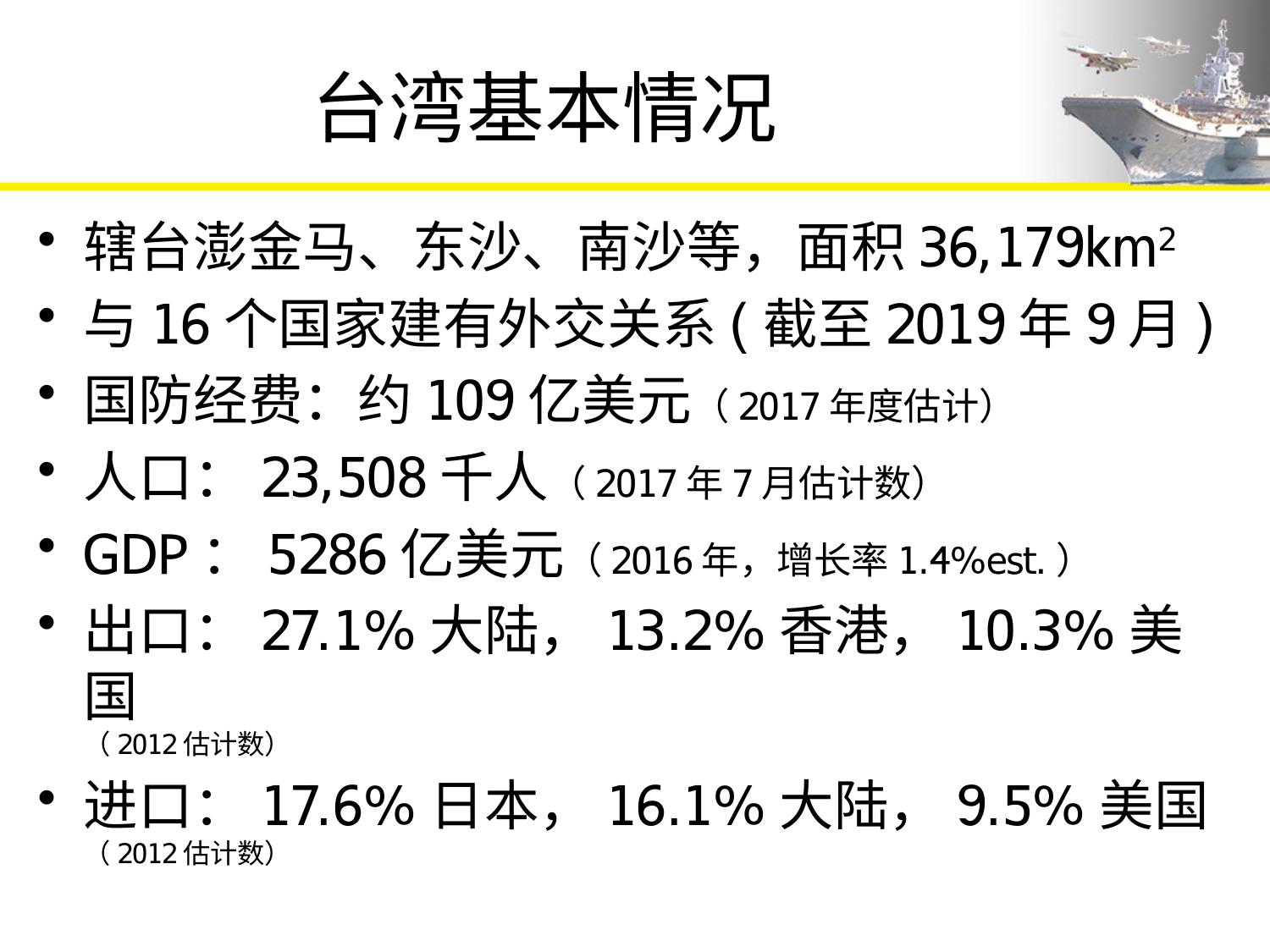

# 台湾基本情况
辖台澎金马、东沙、南沙等，面积36,179km2
与16个国家建有外交关系(截至2019年9月)
国防经费：约109亿美元（2017年度估计）
人口：23,508千人（2017年7月估计数）
GDP：5286亿美元（2016年，增长率1.4%est.）
出口：27.1%大陆，13.2%香港，10.3%美国
（2012估计数）
进口：17.6%日本，16.1%大陆，9.5%美国
（2012估计数）